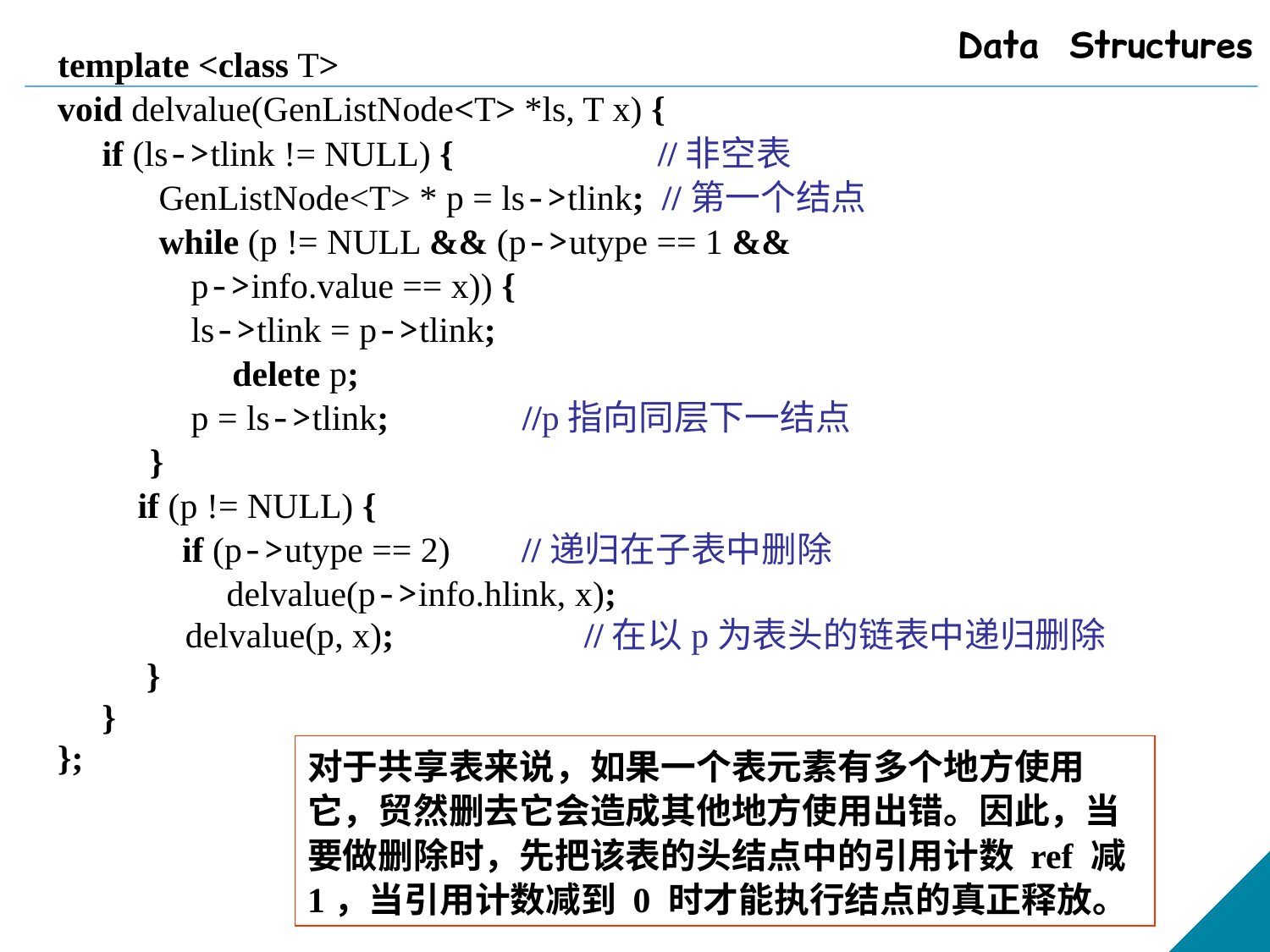

template <class T>
void delvalue(GenListNode<T> *ls, T x) {
     if (ls->tlink != NULL) {		     //非空表
	      GenListNode<T> * p = ls->tlink;  //第一个结点
	      while (p != NULL && (p->utype == 1 &&
               p->info.value == x)) {
               ls->tlink = p->tlink;
		delete p;
               p = ls->tlink;               //p指向同层下一结点
 	     }
         if (p != NULL) {
              if (p->utype == 2)        //递归在子表中删除
                   delvalue(p->info.hlink, x);
	         delvalue(p, x);	           //在以p为表头的链表中递归删除
          }
     }
};

对于共享表来说，如果一个表元素有多个地方使用它，贸然删去它会造成其他地方使用出错。因此，当要做删除时，先把该表的头结点中的引用计数 ref 减1，当引用计数减到 0 时才能执行结点的真正释放。